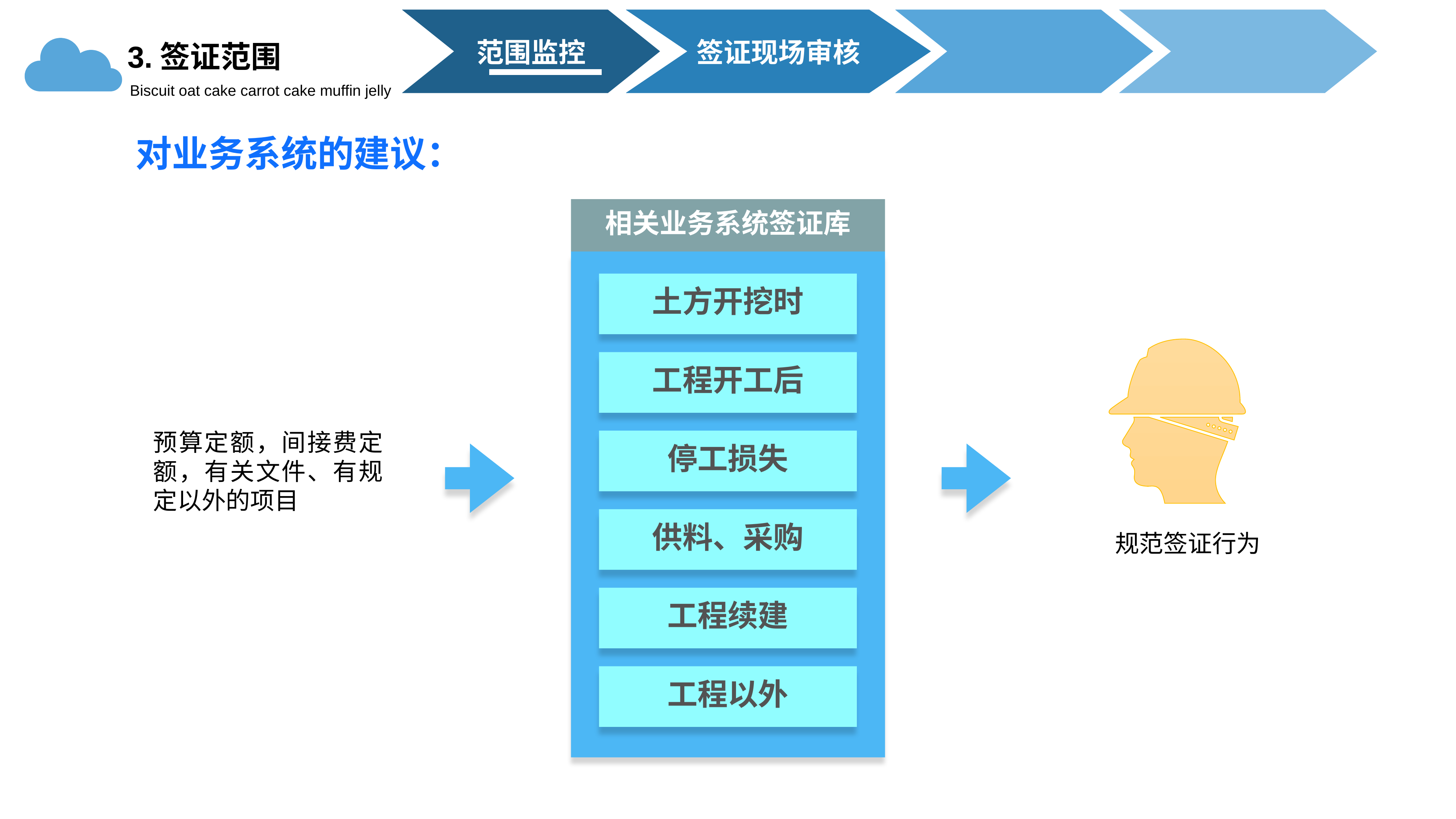

范围监控
签证现场审核

3.签证范围

Biscuit oat cake carrot cake muffin jelly
对业务系统的建议：
相关业务系统签证库

土方开挖时
工程开工后
停工损失
供料、采购
工程续建
工程以外

规范签证行为
预算定额，间接费定额，有关文件、有规定以外的项目

87